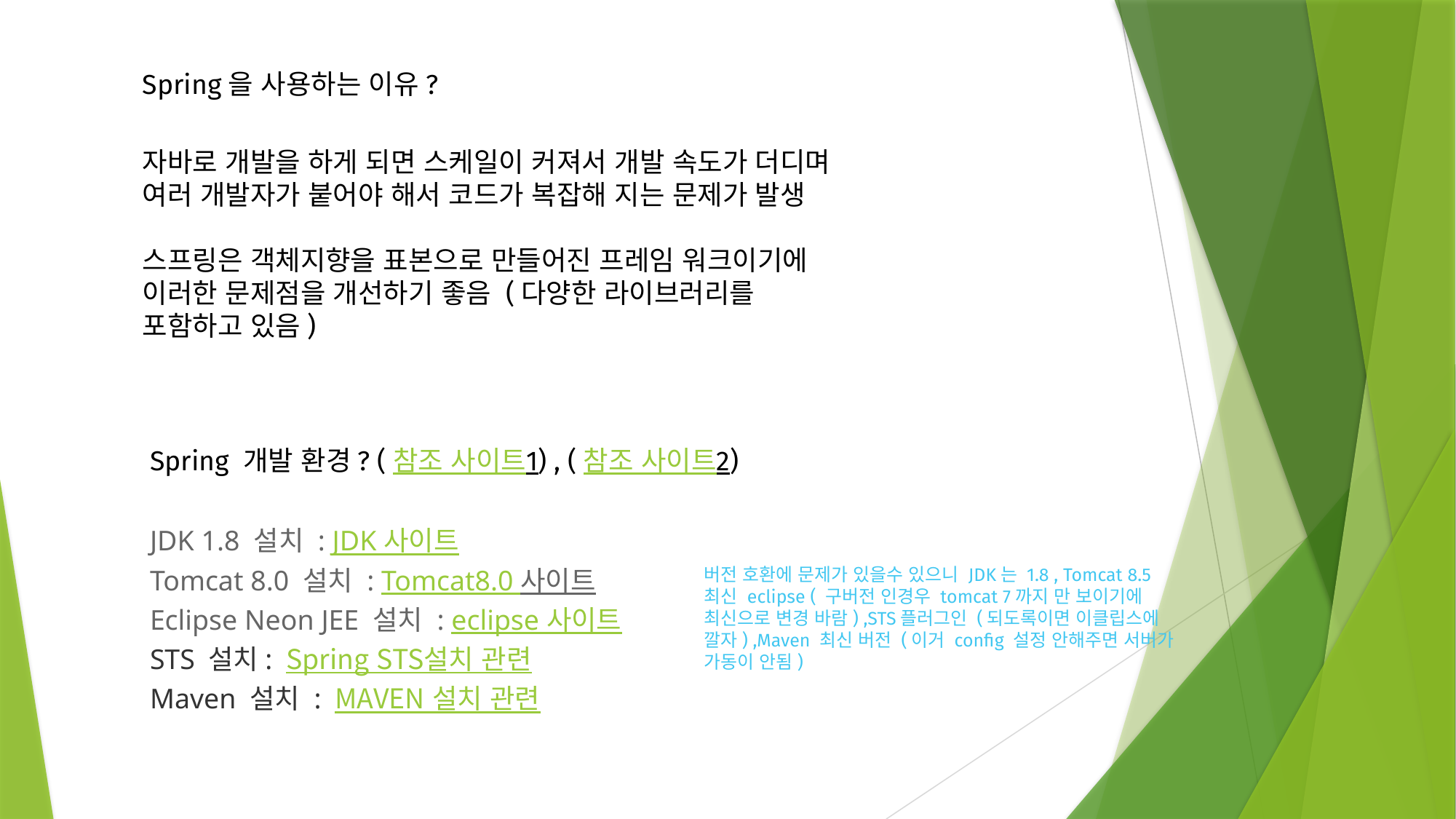

Spring을 사용하는 이유?
자바로 개발을 하게 되면 스케일이 커져서 개발 속도가 더디며 여러 개발자가 붙어야 해서 코드가 복잡해 지는 문제가 발생

스프링은 객체지향을 표본으로 만들어진 프레임 워크이기에 이러한 문제점을 개선하기 좋음 (다양한 라이브러리를 포함하고 있음)
Spring 개발 환경? (참조 사이트1) , (참조 사이트2)
JDK 1.8 설치 : JDK 사이트
Tomcat 8.0 설치 : Tomcat8.0 사이트
Eclipse Neon JEE 설치 : eclipse 사이트
STS 설치: Spring STS설치 관련
Maven 설치 : MAVEN 설치 관련
버전 호환에 문제가 있을수 있으니 JDK는 1.8 , Tomcat 8.5
최신 eclipse ( 구버전 인경우 tomcat 7까지 만 보이기에 최신으로 변경 바람) ,STS플러그인 (되도록이면 이클립스에 깔자) ,Maven 최신 버전 (이거 config 설정 안해주면 서버가 가동이 안됨)